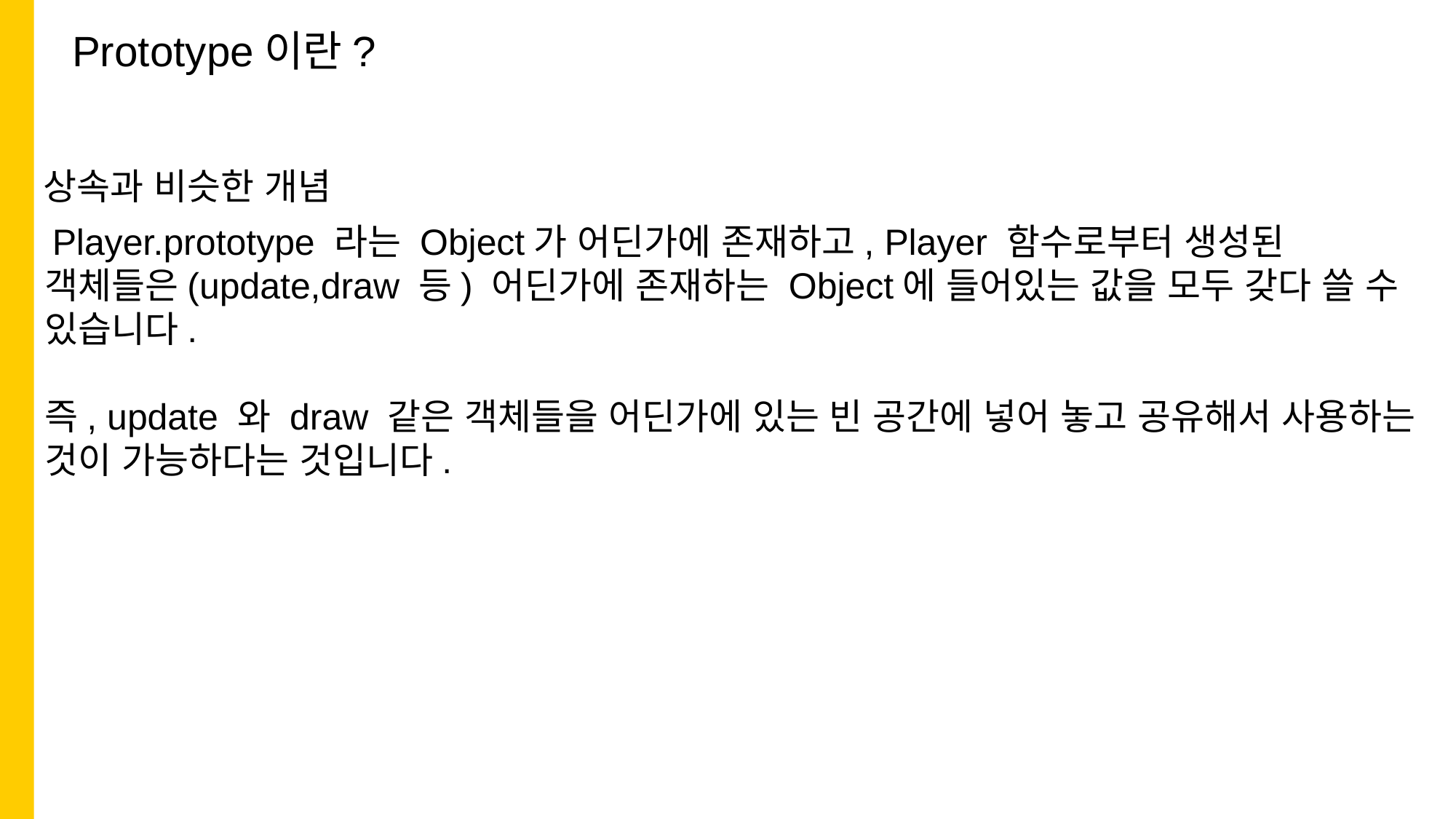

Prototype이란?
상속과 비슷한 개념
 Player.prototype 라는 Object가 어딘가에 존재하고, Player 함수로부터 생성된 객체들은(update,draw 등) 어딘가에 존재하는 Object에 들어있는 값을 모두 갖다 쓸 수 있습니다.
즉, update 와 draw 같은 객체들을 어딘가에 있는 빈 공간에 넣어 놓고 공유해서 사용하는 것이 가능하다는 것입니다.